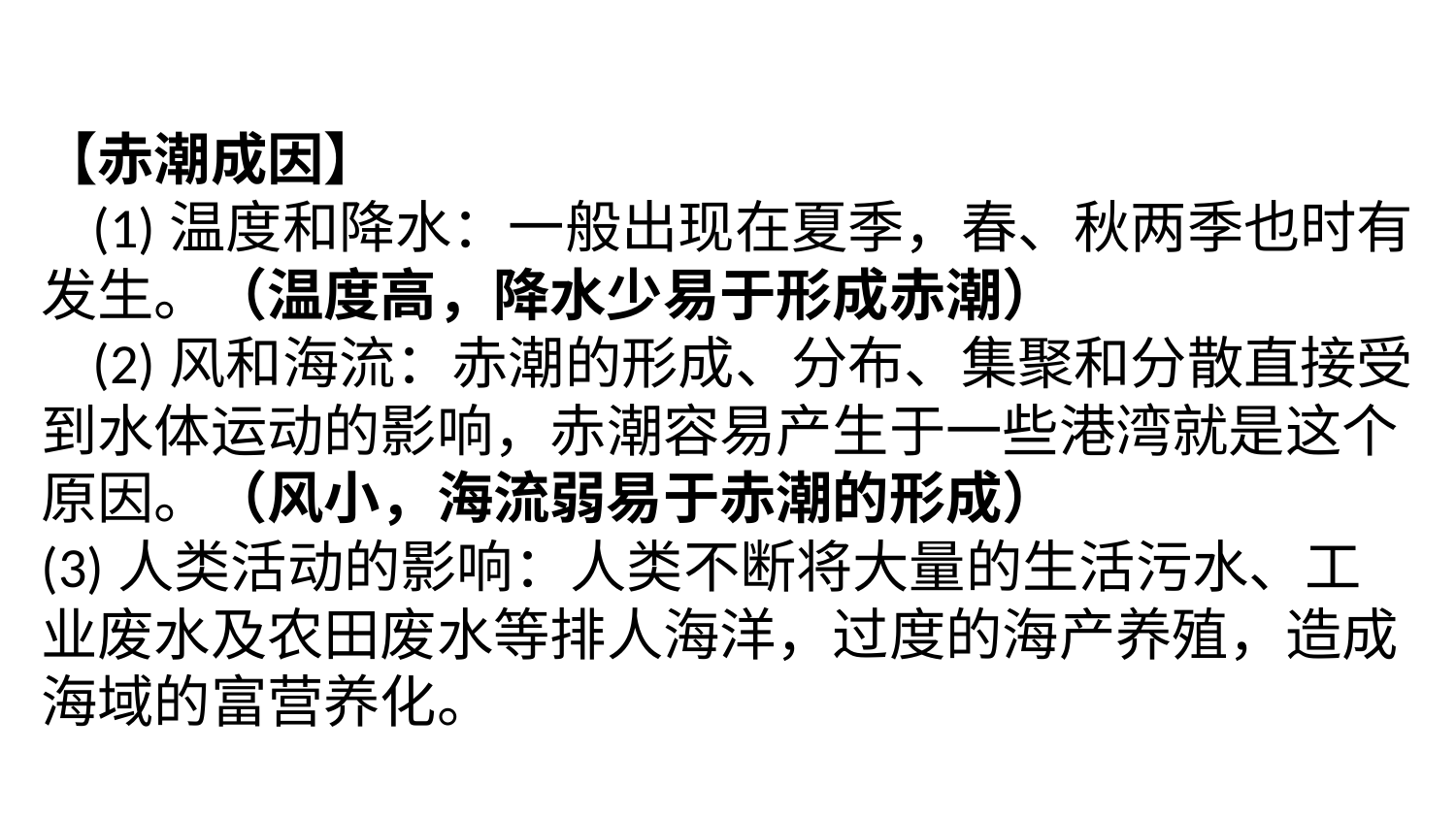

【赤潮成因】
    (1)温度和降水：一般出现在夏季，春、秋两季也时有发生。（温度高，降水少易于形成赤潮）
    (2)风和海流：赤潮的形成、分布、集聚和分散直接受到水体运动的影响，赤潮容易产生于一些港湾就是这个原因。（风小，海流弱易于赤潮的形成）
(3)人类活动的影响：人类不断将大量的生活污水、工业废水及农田废水等排人海洋，过度的海产养殖，造成海域的富营养化。